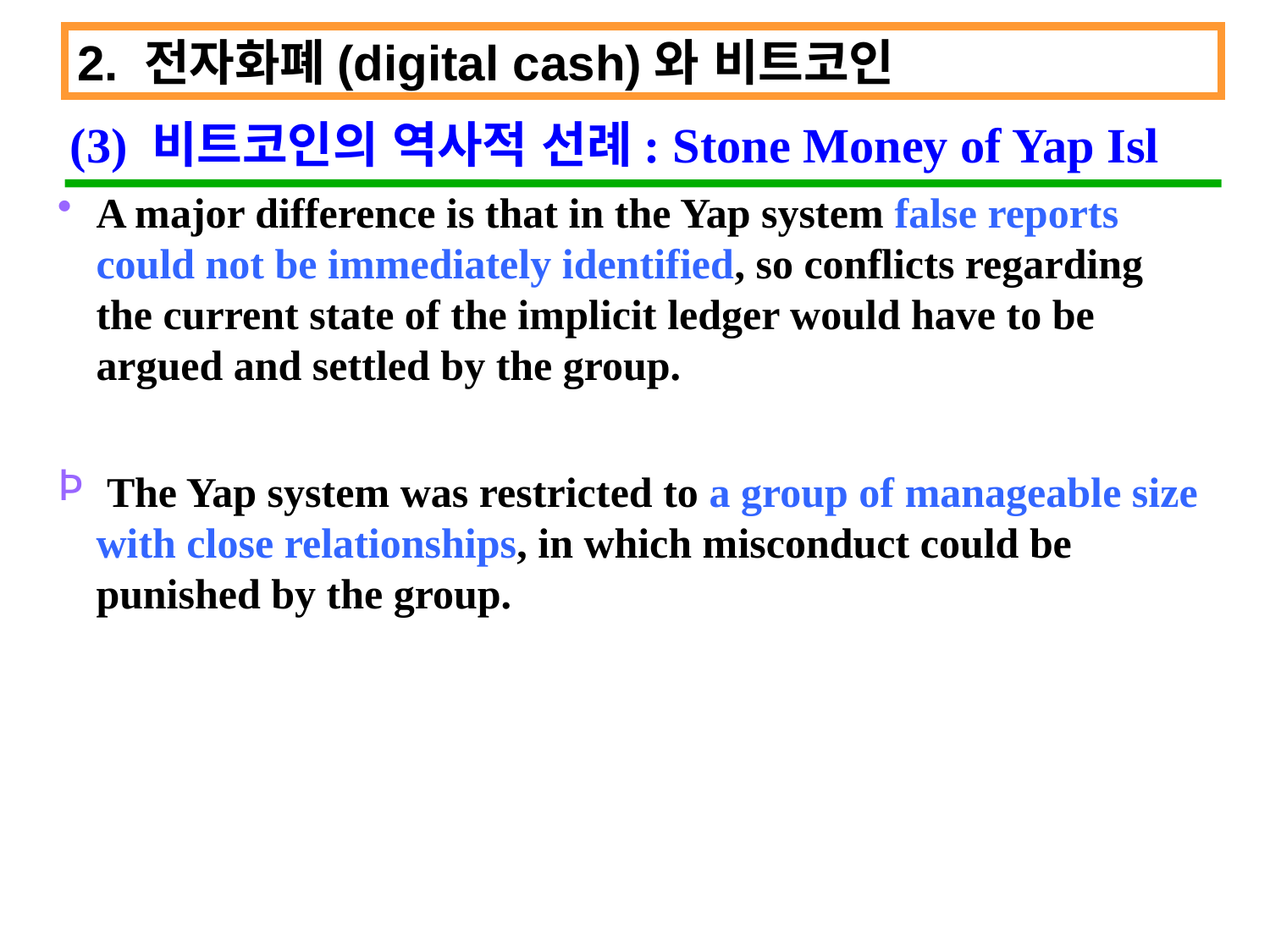

2. 전자화폐(digital cash)와 비트코인
 (3) 비트코인의 역사적 선례: Stone Money of Yap Isl
A major difference is that in the Yap system false reports could not be immediately identified, so conflicts regarding the current state of the implicit ledger would have to be argued and settled by the group.

 The Yap system was restricted to a group of manageable size with close relationships, in which misconduct could be punished by the group.